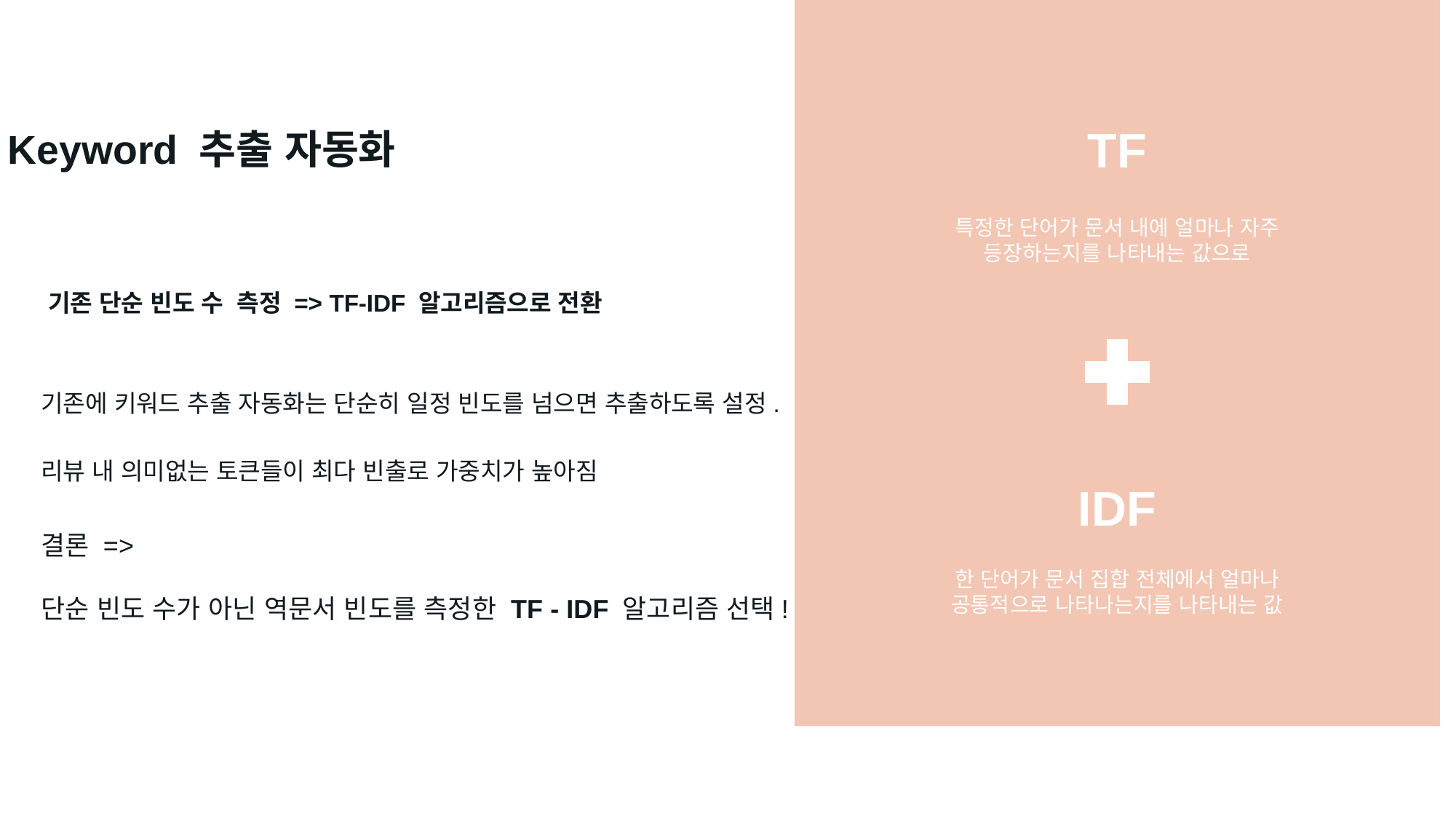

TF
Keyword 추출 자동화
특정한 단어가 문서 내에 얼마나 자주 등장하는지를 나타내는 값으로

기존 단순 빈도 수  측정 => TF-IDF 알고리즘으로 전환

기존에 키워드 추출 자동화는 단순히 일정 빈도를 넘으면 추출하도록 설정.
리뷰 내 의미없는 토큰들이 최다 빈출로 가중치가 높아짐
IDF
결론 =>

단순 빈도 수가 아닌 역문서 빈도를 측정한 TF - IDF 알고리즘 선택!
한 단어가 문서 집합 전체에서 얼마나 공통적으로 나타나는지를 나타내는 값